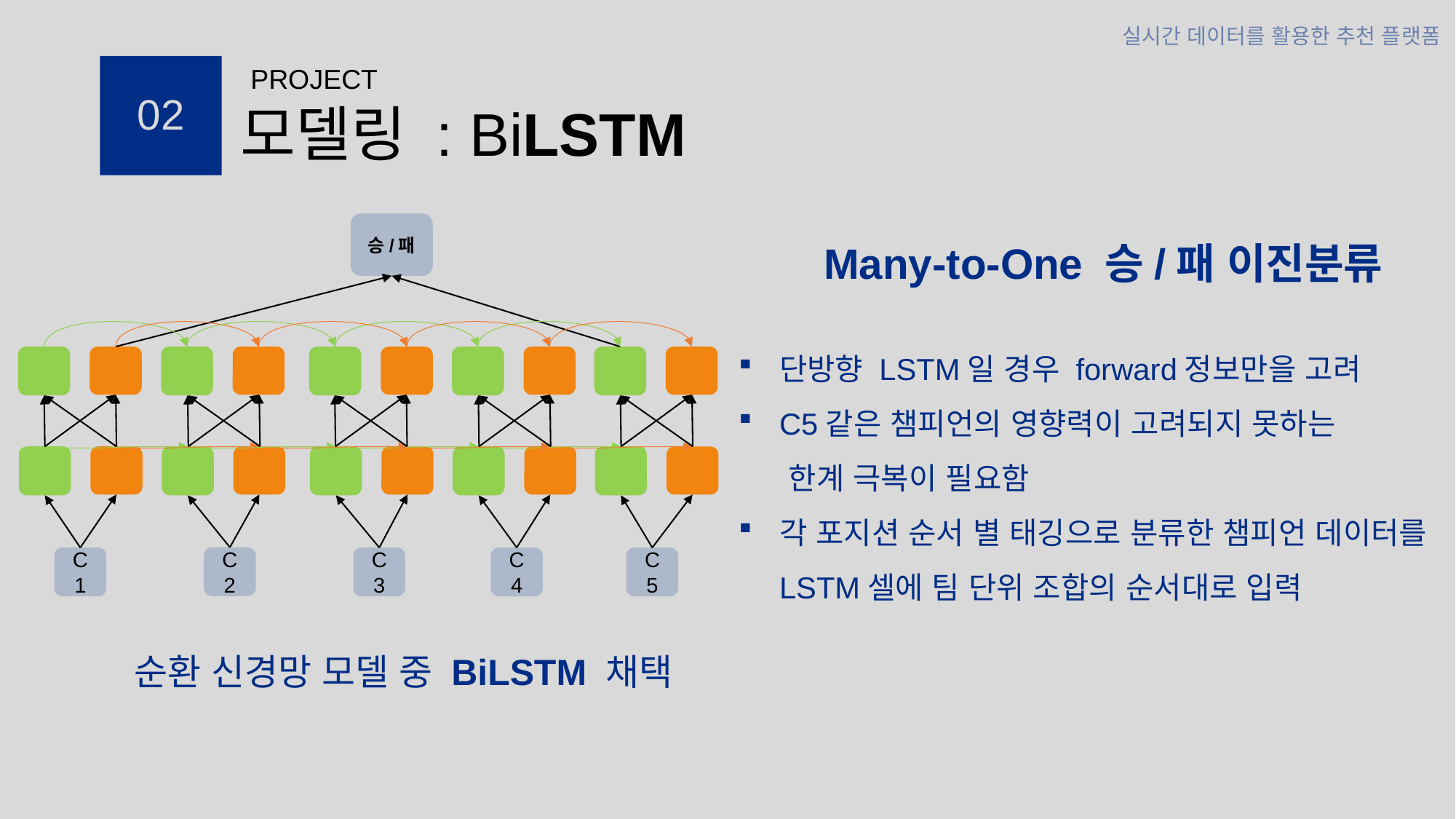

PROJECT
02
# 모델링 : BiLSTM
승/패
Many-to-One 승/패 이진분류

단방향 LSTM일 경우 forward정보만을 고려
C5같은 챔피언의 영향력이 고려되지 못하는
     한계 극복이 필요함
각 포지션 순서 별 태깅으로 분류한 챔피언 데이터를 LSTM셀에 팀 단위 조합의 순서대로 입력

C2
C1
C3
C4
C5
순환 신경망 모델 중 BiLSTM 채택